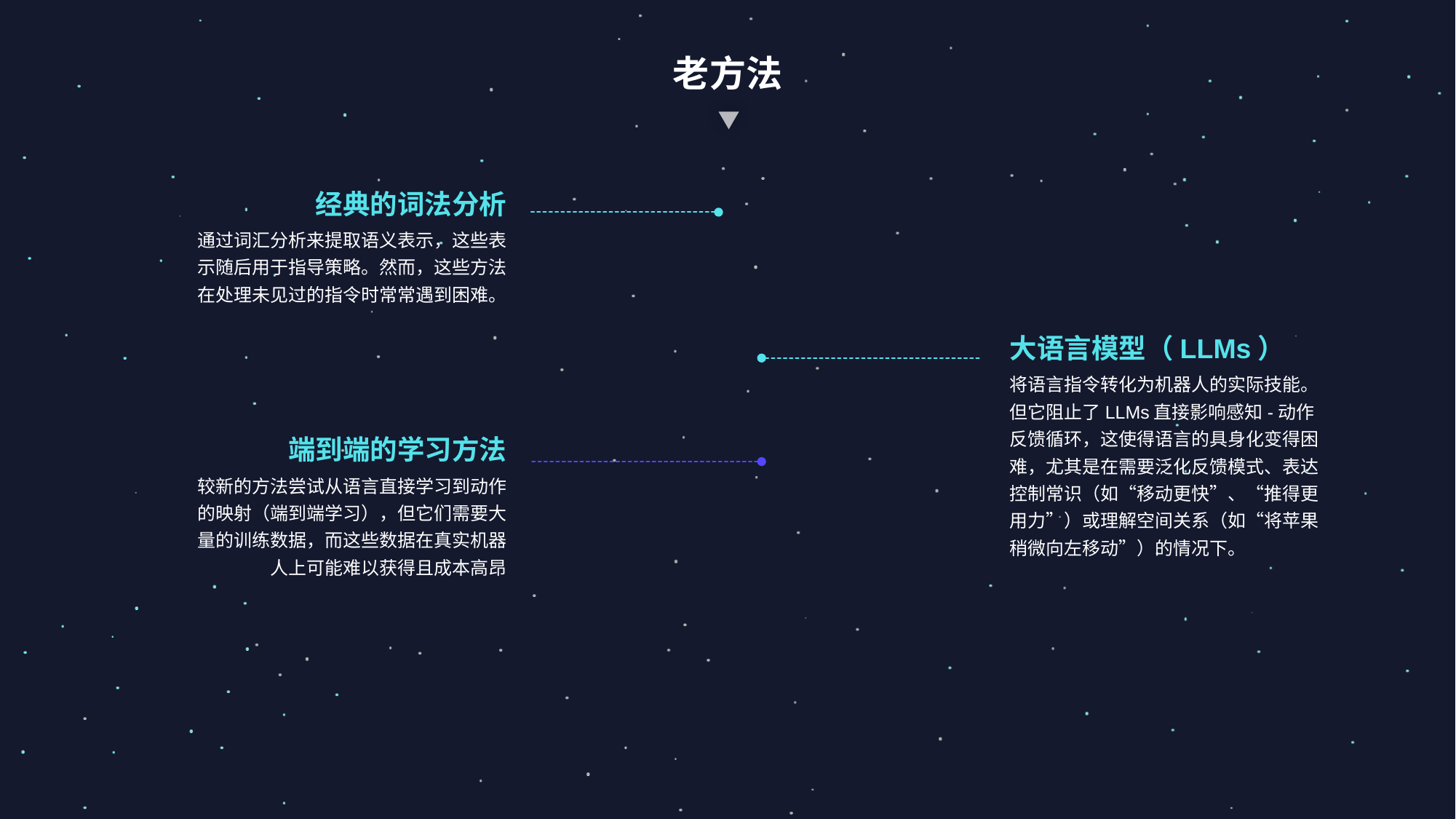

老方法

经典的词法分析
通过词汇分析来提取语义表示，这些表示随后用于指导策略。然而，这些方法在处理未见过的指令时常常遇到困难。
大语言模型（LLMs）
将语言指令转化为机器人的实际技能。
但它阻止了LLMs直接影响感知-动作反馈循环，这使得语言的具身化变得困难，尤其是在需要泛化反馈模式、表达控制常识（如“移动更快”、“推得更用力”）或理解空间关系（如“将苹果稍微向左移动”）的情况下。
端到端的学习方法
较新的方法尝试从语言直接学习到动作的映射（端到端学习），但它们需要大量的训练数据，而这些数据在真实机器人上可能难以获得且成本高昂